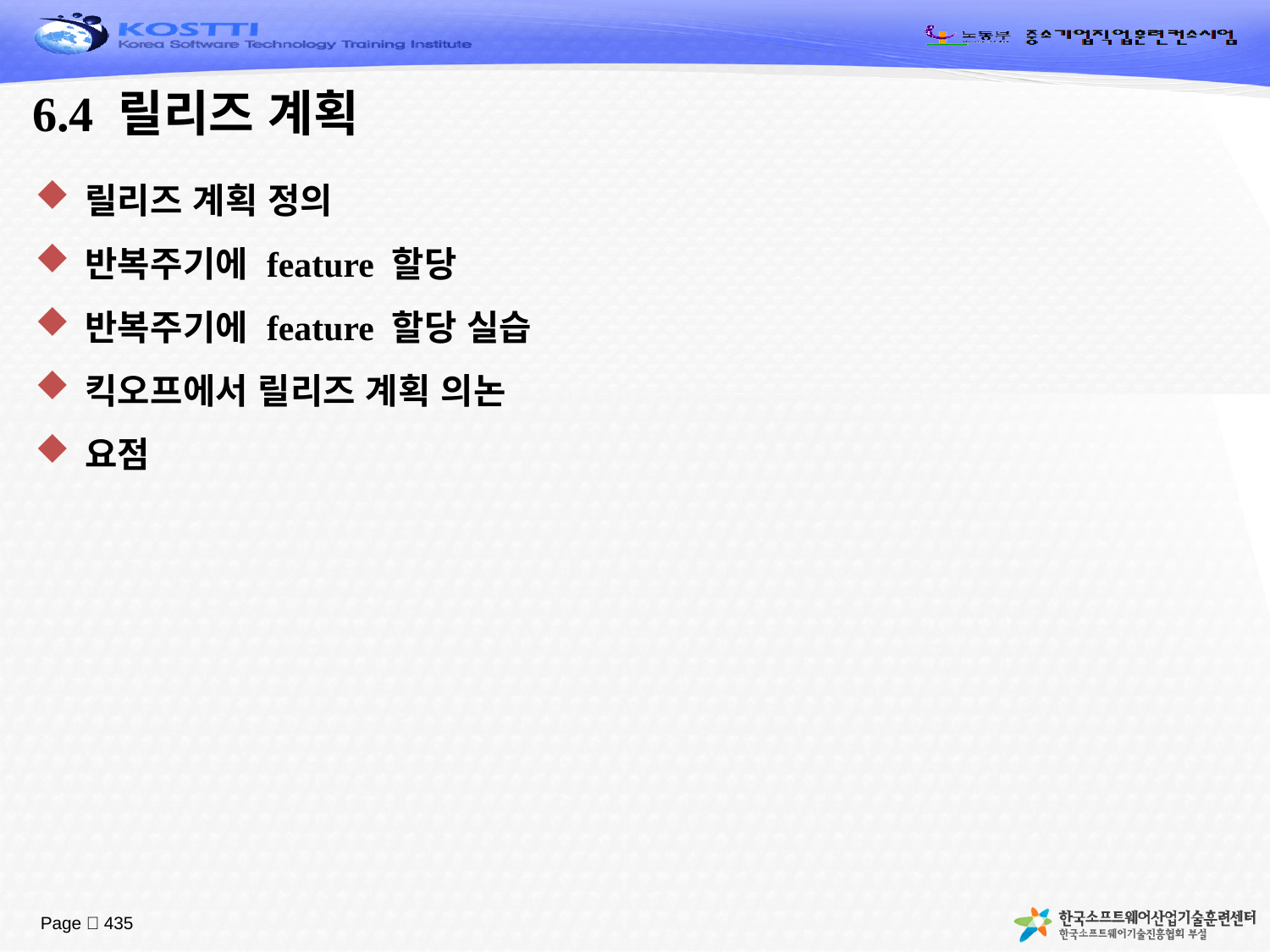

# 6.4 릴리즈 계획
릴리즈 계획 정의
반복주기에 feature 할당
반복주기에 feature 할당 실습
킥오프에서 릴리즈 계획 의논
요점